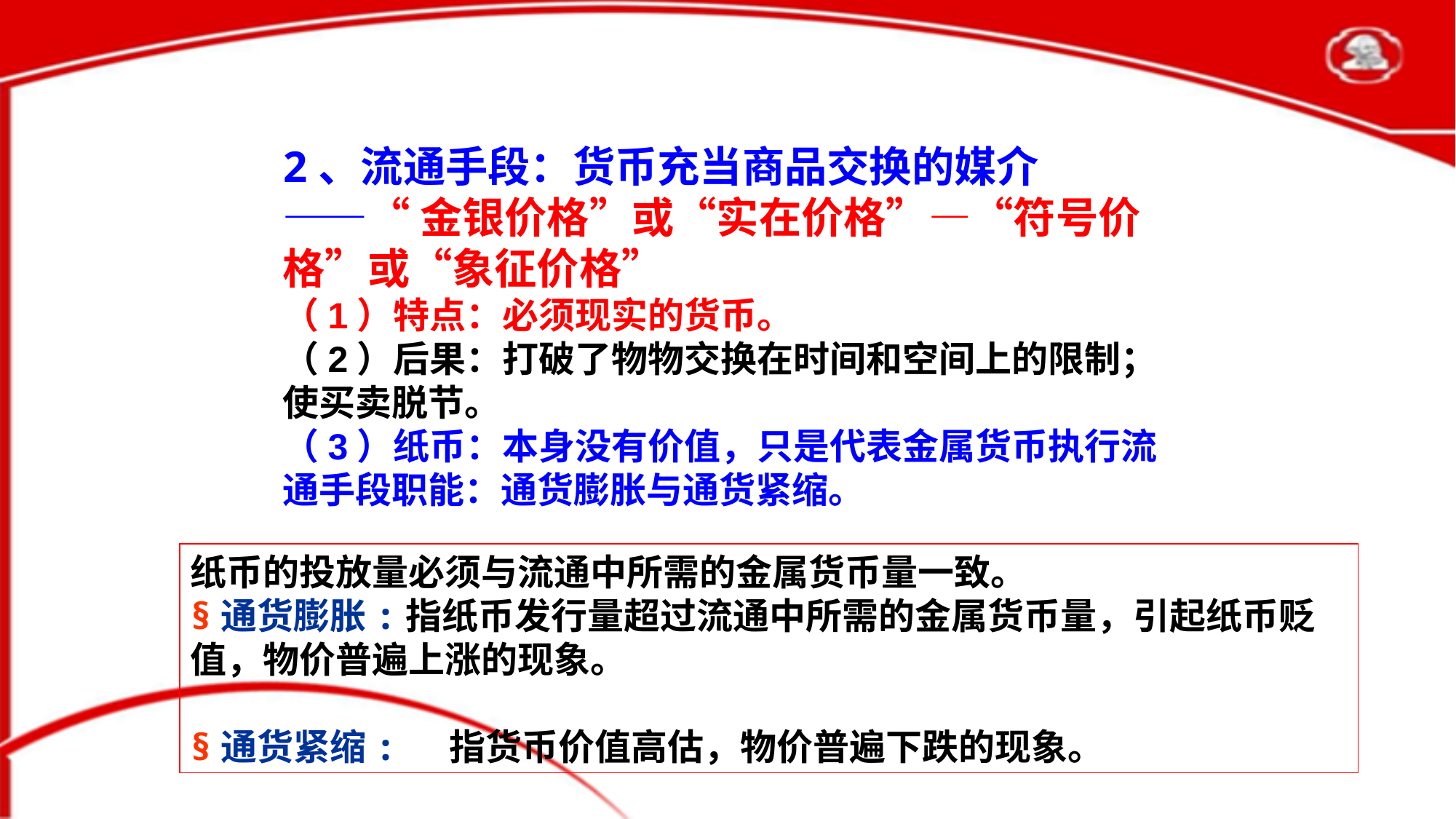

2、流通手段：货币充当商品交换的媒介
——“金银价格”或“实在价格”—“符号价格”或“象征价格”
（1）特点：必须现实的货币。
（2）后果：打破了物物交换在时间和空间上的限制；使买卖脱节。
（3）纸币：本身没有价值，只是代表金属货币执行流通手段职能：通货膨胀与通货紧缩。
纸币的投放量必须与流通中所需的金属货币量一致。
§通货膨胀:指纸币发行量超过流通中所需的金属货币量，引起纸币贬值，物价普遍上涨的现象。

§通货紧缩:  指货币价值高估，物价普遍下跌的现象。